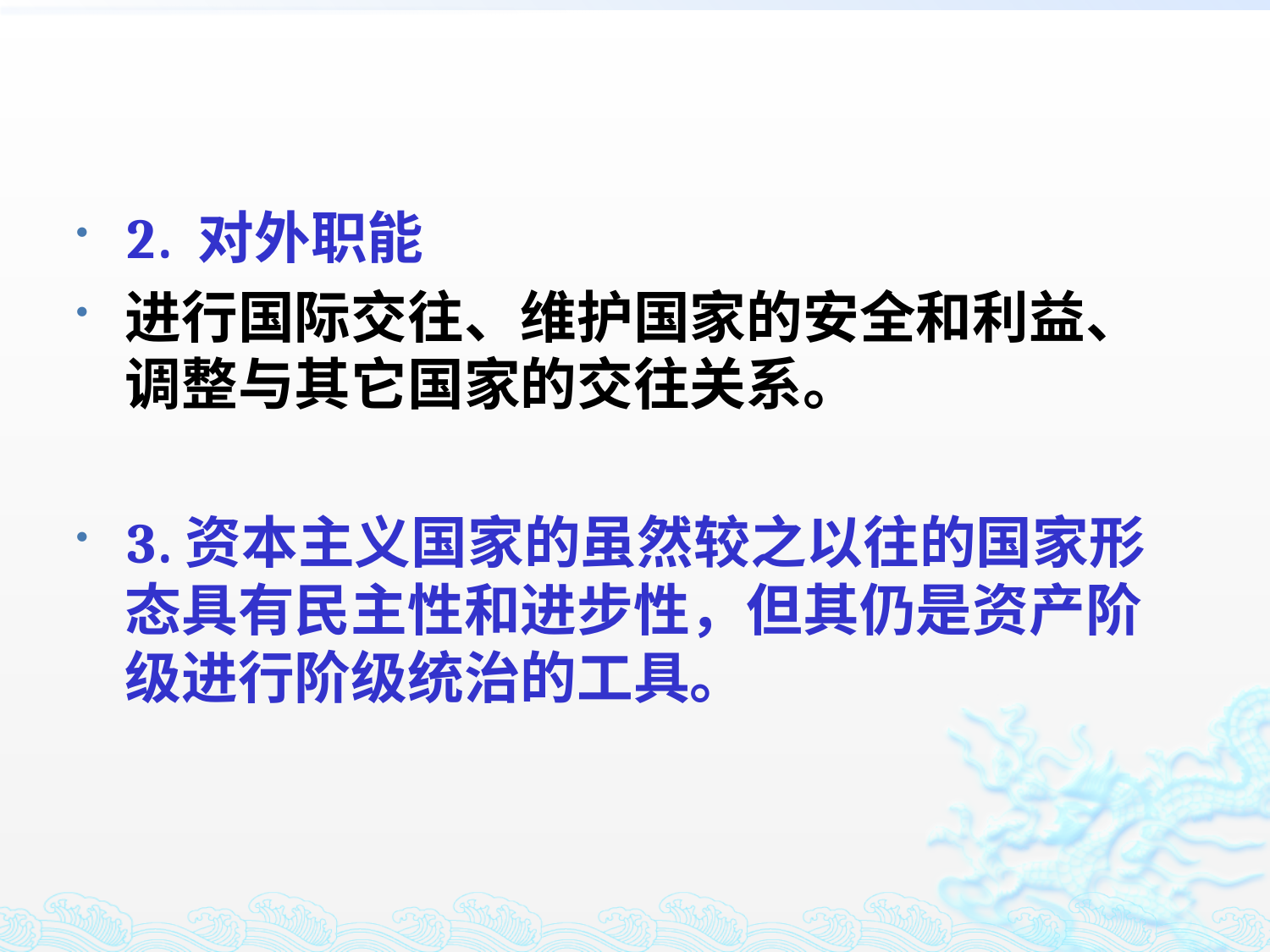

2. 对外职能
进行国际交往、维护国家的安全和利益、调整与其它国家的交往关系。

3.资本主义国家的虽然较之以往的国家形态具有民主性和进步性，但其仍是资产阶级进行阶级统治的工具。